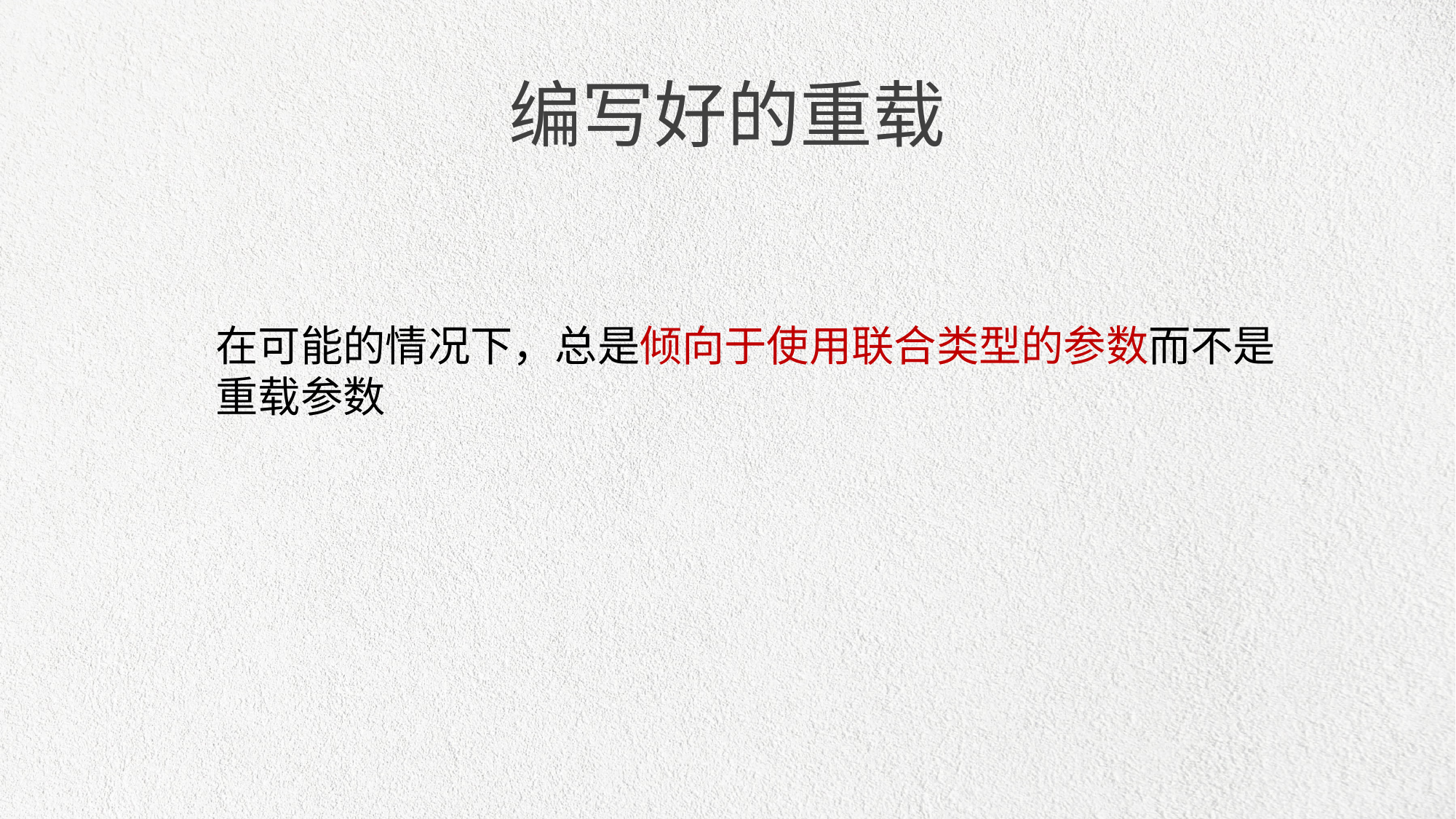

编写好的重载
在可能的情况下，总是倾向于使用联合类型的参数而不是重载参数